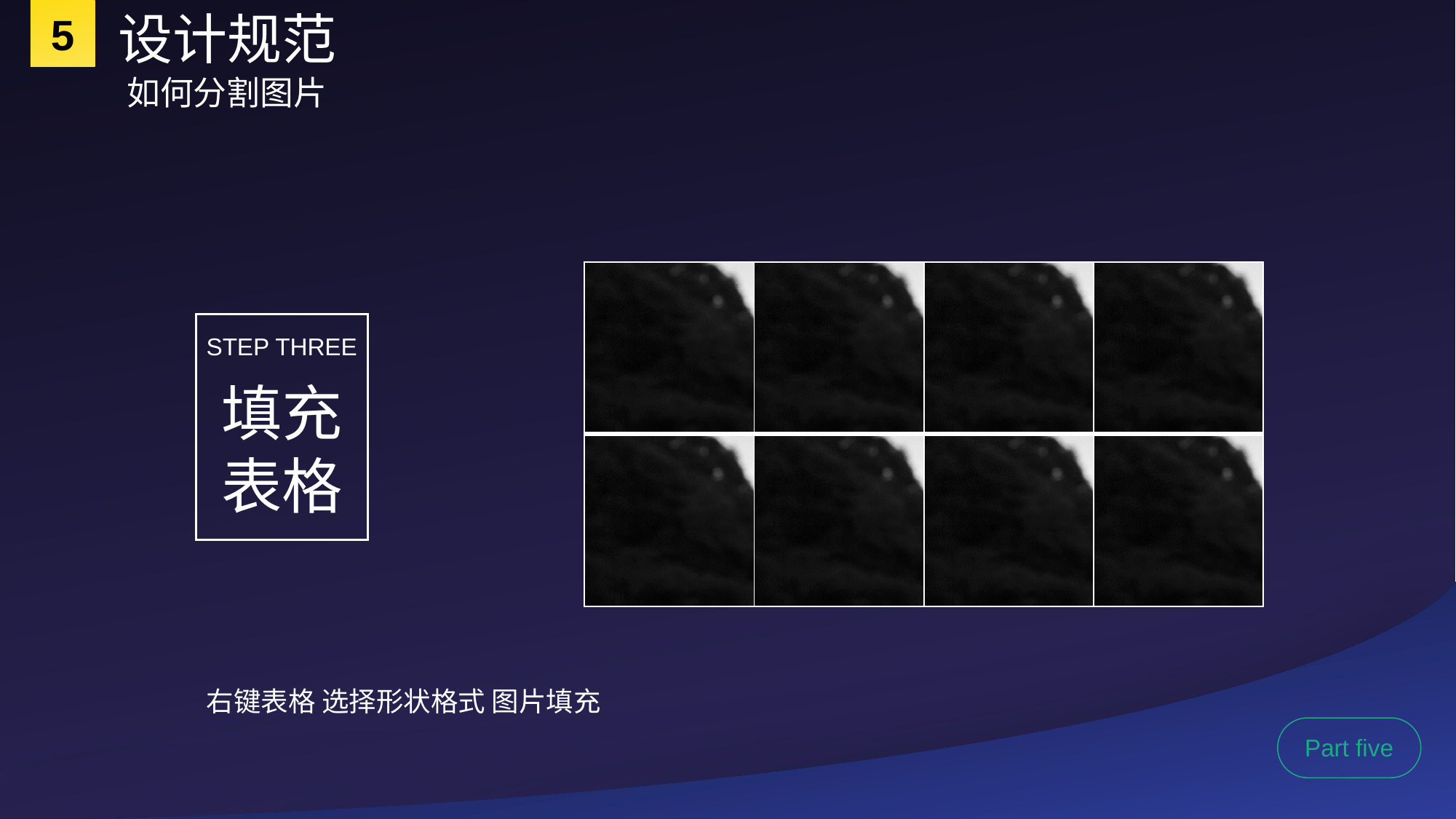

5

设计规范
如何分割图片
|  |  |  |  |
| --- | --- | --- | --- |
|  |  |  |  |

STEP THREE
填充表格

Part five
右键表格 选择形状格式 图片填充